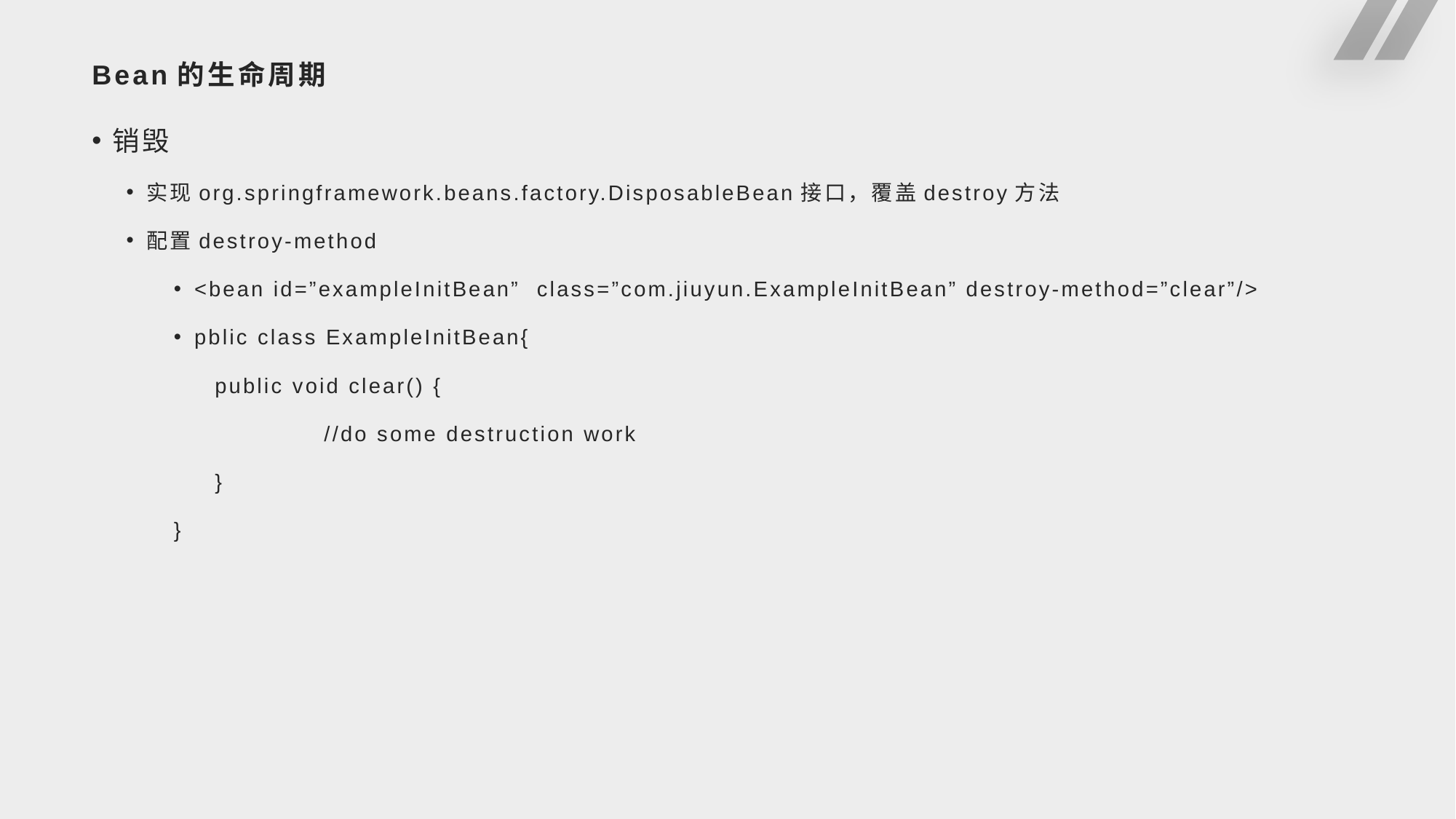

# Bean的生命周期
销毁
实现org.springframework.beans.factory.DisposableBean接口，覆盖destroy方法
配置destroy-method
<bean id=”exampleInitBean”  class=”com.jiuyun.ExampleInitBean” destroy-method=”clear”/>
pblic class ExampleInitBean{
public void clear() {
	//do some destruction work
}
}